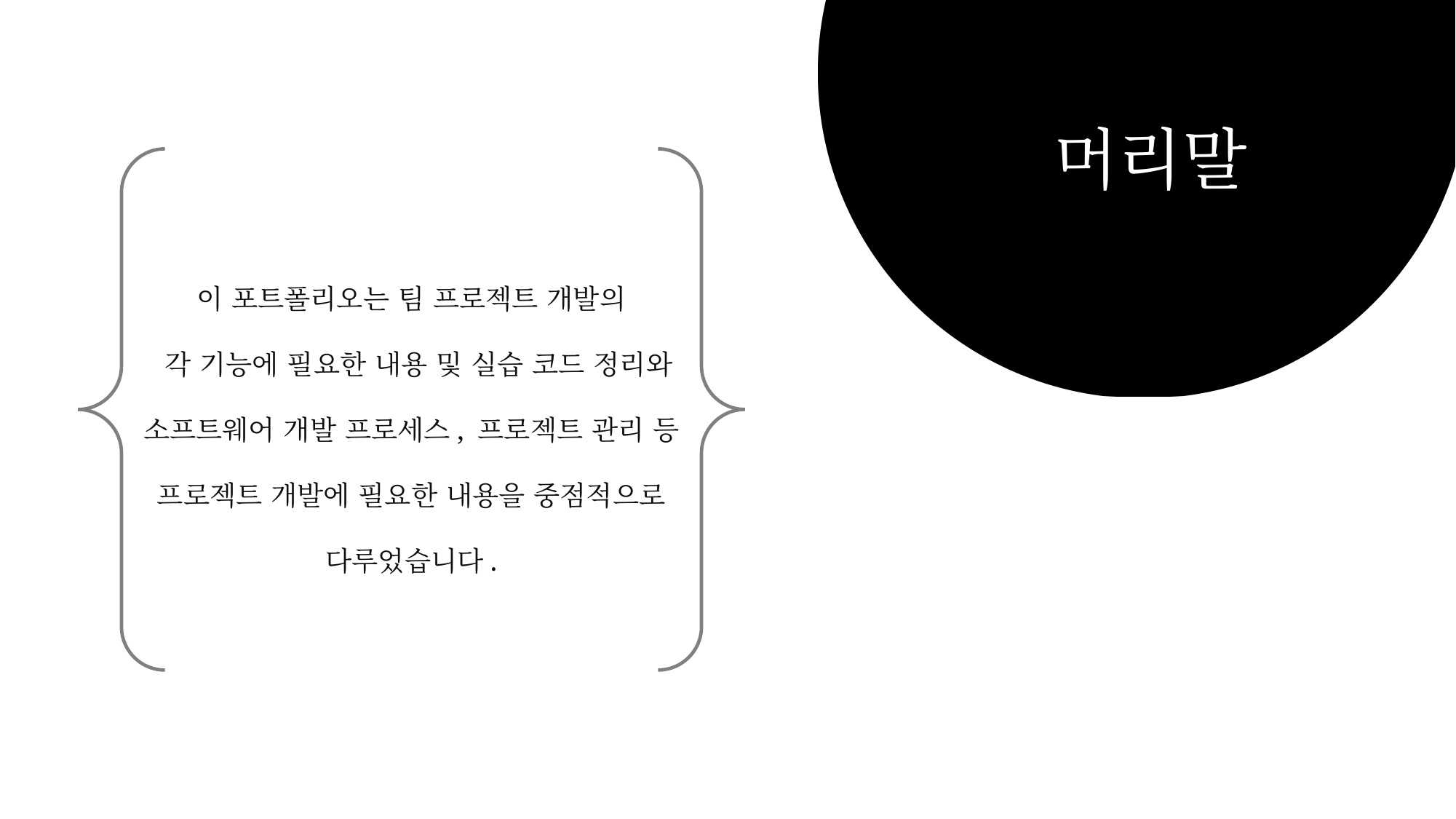

머리말

이 포트폴리오는 팀 프로젝트 개발의
 각 기능에 필요한 내용 및 실습 코드 정리와
소프트웨어 개발 프로세스, 프로젝트 관리 등
프로젝트 개발에 필요한 내용을 중점적으로
다루었습니다.